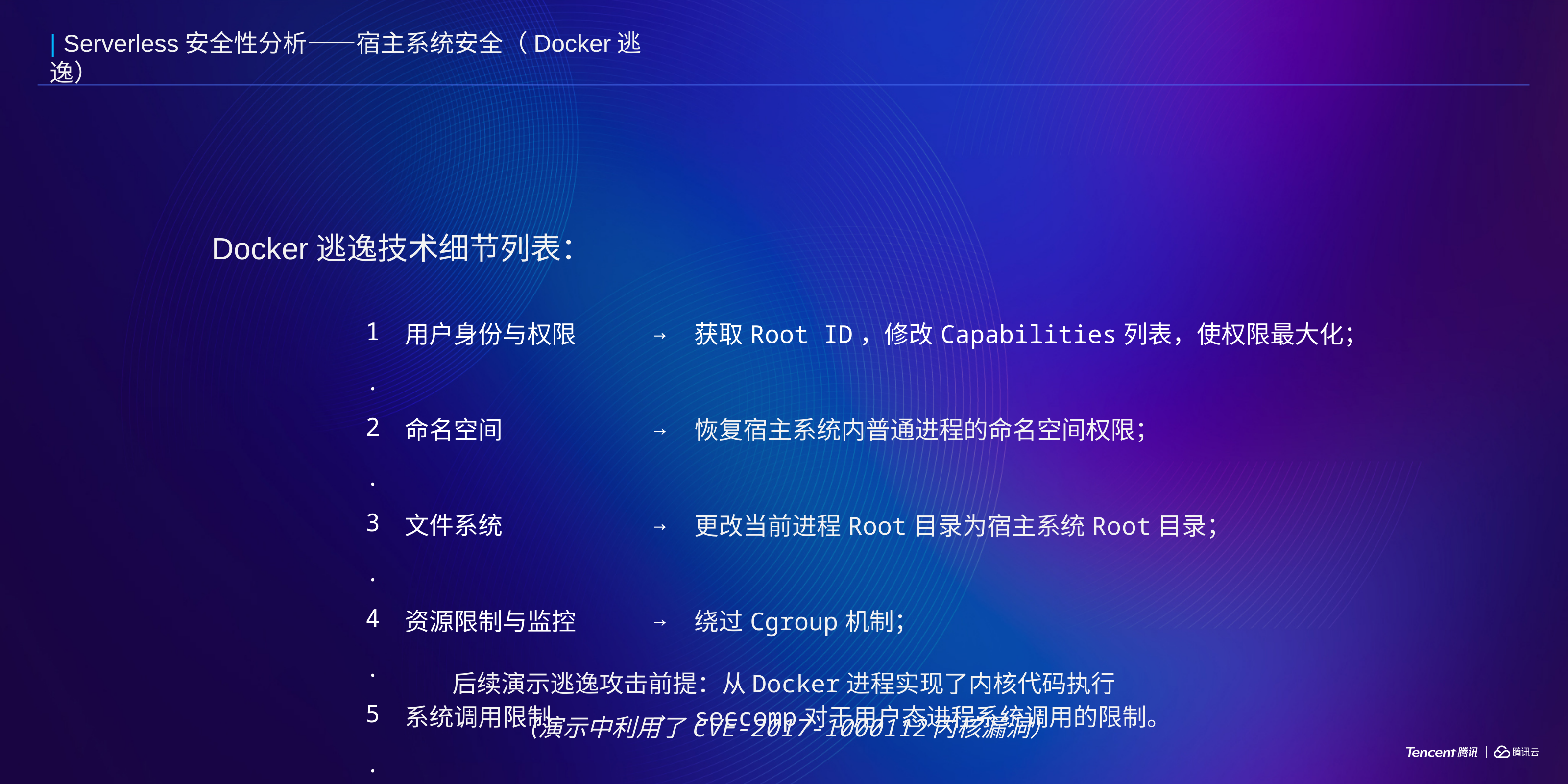

Serverless安全性分析——宿主系统安全（Docker逃逸）
Docker逃逸技术细节列表：
| 1. | 用户身份与权限 | → | 获取Root ID，修改Capabilities列表，使权限最大化； |
| --- | --- | --- | --- |
| 2. | 命名空间 | → | 恢复宿主系统内普通进程的命名空间权限； |
| 3. | 文件系统 | → | 更改当前进程Root目录为宿主系统Root目录； |
| 4. | 资源限制与监控 | → | 绕过Cgroup机制； |
| 5. | 系统调用限制 | → | seccomp对于用户态进程系统调用的限制。 |
后续演示逃逸攻击前提：从Docker进程实现了内核代码执行
（演示中利用了CVE-2017-1000112内核漏洞）